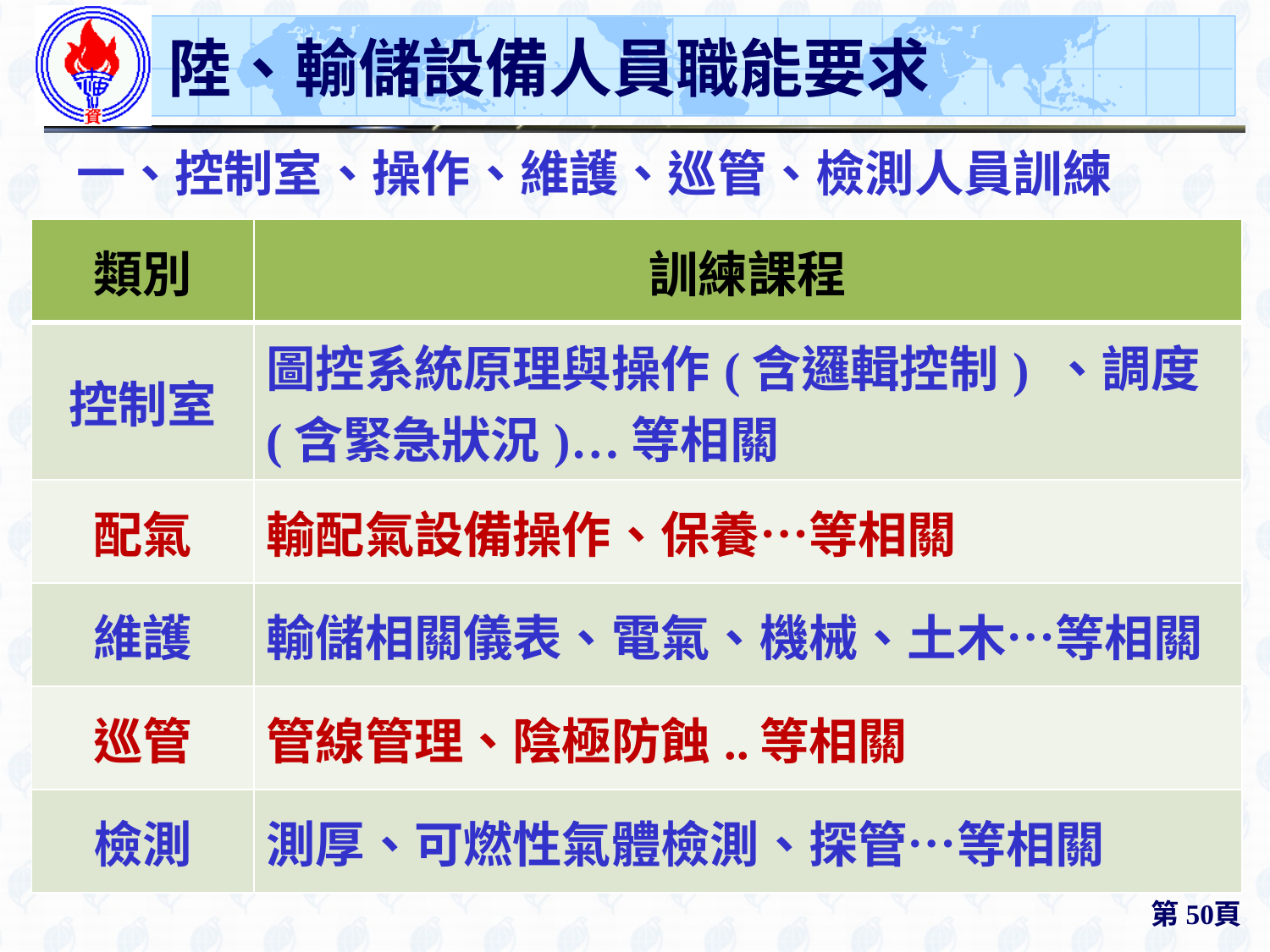

# 陸、輸儲設備人員職能要求
一、控制室、操作、維護、巡管、檢測人員訓練
| 類別 | 訓練課程 |
| --- | --- |
| 控制室 | 圖控系統原理與操作(含邏輯控制) 、調度(含緊急狀況)…等相關 |
| 配氣 | 輸配氣設備操作、保養…等相關 |
| 維護 | 輸儲相關儀表、電氣、機械、土木…等相關 |
| 巡管 | 管線管理、陰極防蝕..等相關 |
| 檢測 | 測厚、可燃性氣體檢測、探管…等相關 |
第50頁